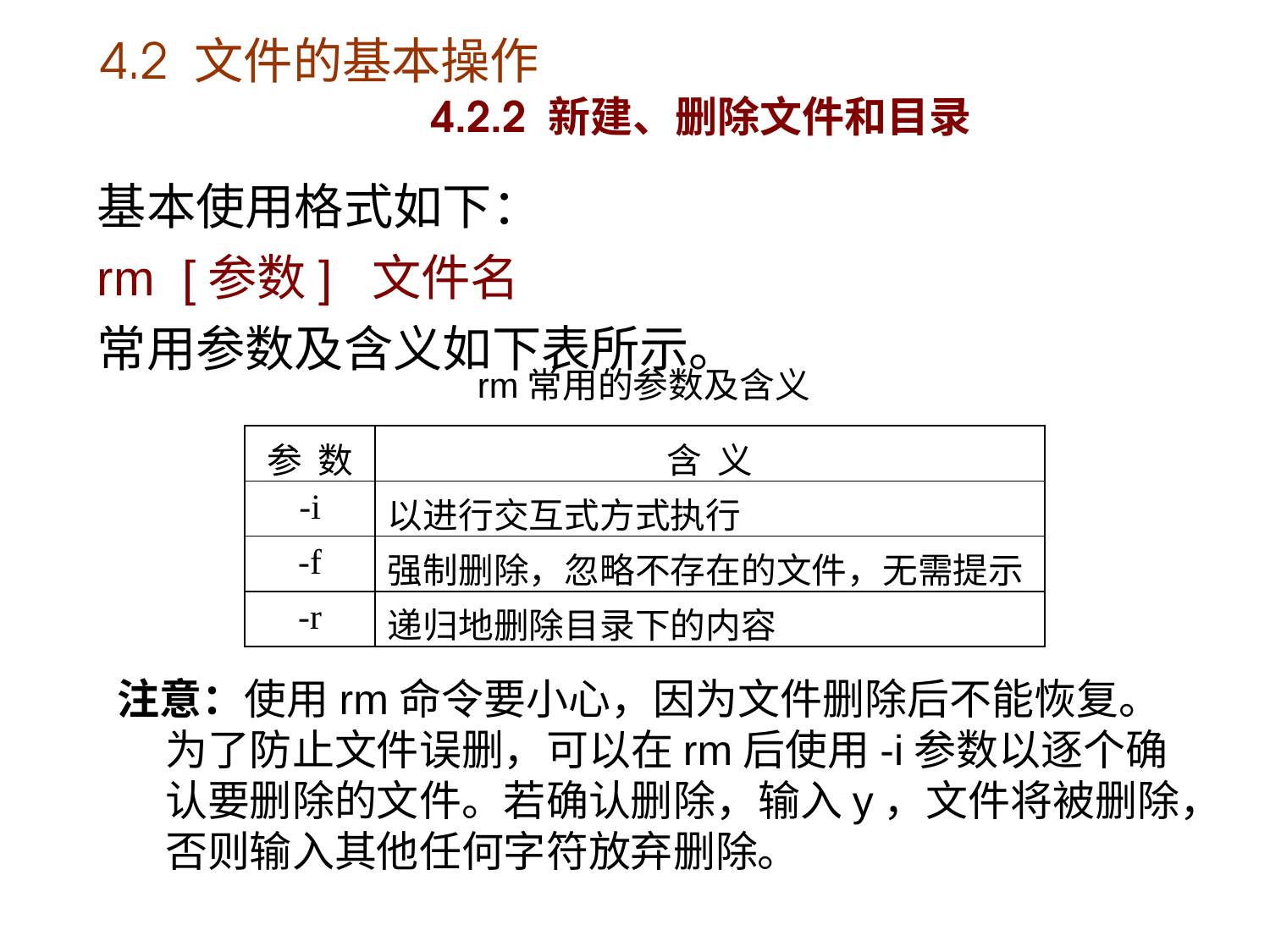

# 4.2 文件的基本操作 4.2.2 新建、删除文件和目录
基本使用格式如下：
rm  [参数]  文件名
常用参数及含义如下表所示。
rm常用的参数及含义
| 参 数 | 含 义 |
| --- | --- |
| -i | 以进行交互式方式执行 |
| -f | 强制删除，忽略不存在的文件，无需提示 |
| -r | 递归地删除目录下的内容 |
注意：使用rm命令要小心，因为文件删除后不能恢复。为了防止文件误删，可以在rm后使用-i参数以逐个确认要删除的文件。若确认删除，输入y，文件将被删除，否则输入其他任何字符放弃删除。